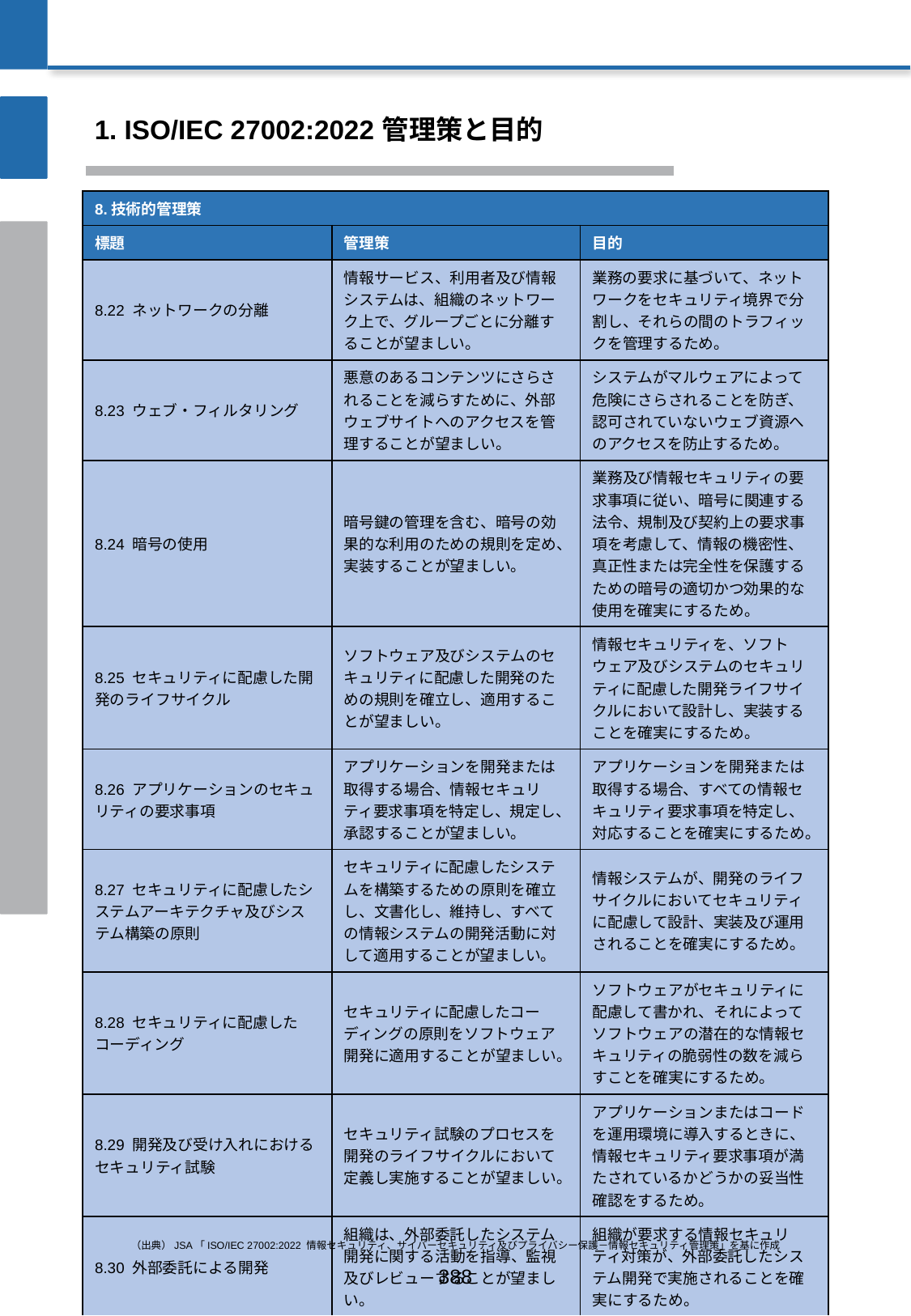

1. ISO/IEC 27002:2022 管理策と目的
| 8.技術的管理策 |  |  |
| --- | --- | --- |
| 標題 | 管理策 | 目的 |
| 8.22 ネットワークの分離 | 情報サービス、利用者及び情報システムは、組織のネットワーク上で、グループごとに分離することが望ましい。 | 業務の要求に基づいて、ネットワークをセキュリティ境界で分割し、それらの間のトラフィックを管理するため。 |
| 8.23 ウェブ・フィルタリング | 悪意のあるコンテンツにさらされることを減らすために、外部ウェブサイトへのアクセスを管理することが望ましい。 | システムがマルウェアによって危険にさらされることを防ぎ、認可されていないウェブ資源へのアクセスを防止するため。 |
| 8.24 暗号の使用 | 暗号鍵の管理を含む、暗号の効果的な利用のための規則を定め、実装することが望ましい。 | 業務及び情報セキュリティの要求事項に従い、暗号に関連する法令、規制及び契約上の要求事項を考慮して、情報の機密性、真正性または完全性を保護するための暗号の適切かつ効果的な使用を確実にするため。 |
| 8.25 セキュリティに配慮した開発のライフサイクル | ソフトウェア及びシステムのセキュリティに配慮した開発のための規則を確立し、適用することが望ましい。 | 情報セキュリティを、ソフトウェア及びシステムのセキュリティに配慮した開発ライフサイクルにおいて設計し、実装することを確実にするため。 |
| 8.26 アプリケーションのセキュリティの要求事項 | アプリケーションを開発または取得する場合、情報セキュリティ要求事項を特定し、規定し、承認することが望ましい。 | アプリケーションを開発または取得する場合、すべての情報セキュリティ要求事項を特定し、対応することを確実にするため。 |
| 8.27 セキュリティに配慮したシステムアーキテクチャ及びシステム構築の原則 | セキュリティに配慮したシステムを構築するための原則を確立し、文書化し、維持し、すべての情報システムの開発活動に対して適用することが望ましい。 | 情報システムが、開発のライフサイクルにおいてセキュリティに配慮して設計、実装及び運用されることを確実にするため。 |
| 8.28 セキュリティに配慮したコーディング | セキュリティに配慮したコーディングの原則をソフトウェア開発に適用することが望ましい。 | ソフトウェアがセキュリティに配慮して書かれ、それによってソフトウェアの潜在的な情報セキュリティの脆弱性の数を減らすことを確実にするため。 |
| 8.29 開発及び受け入れにおけるセキュリティ試験 | セキュリティ試験のプロセスを開発のライフサイクルにおいて定義し実施することが望ましい。 | アプリケーションまたはコードを運用環境に導入するときに、情報セキュリティ要求事項が満たされているかどうかの妥当性確認をするため。 |
| 8.30 外部委託による開発 | 組織は、外部委託したシステム開発に関する活動を指導、監視及びレビューすることが望ましい。 | 組織が要求する情報セキュリティ対策が、外部委託したシステム開発で実施されることを確実にするため。 |
| 8.31 開発環境、試験環境及び運用環境の分離 | 開発環境、試験環境及び運用環境は、分離してセキュリティを保つことが望ましい。 | 開発活動及び試験活動による危険から運用環境及びそのデータを保護するため。 |
（出典）JSA「ISO/IEC 27002:2022 情報セキュリティ、サイバーセキュリティ及びプライバシー保護－情報セキュリティ管理策」を基に作成
388